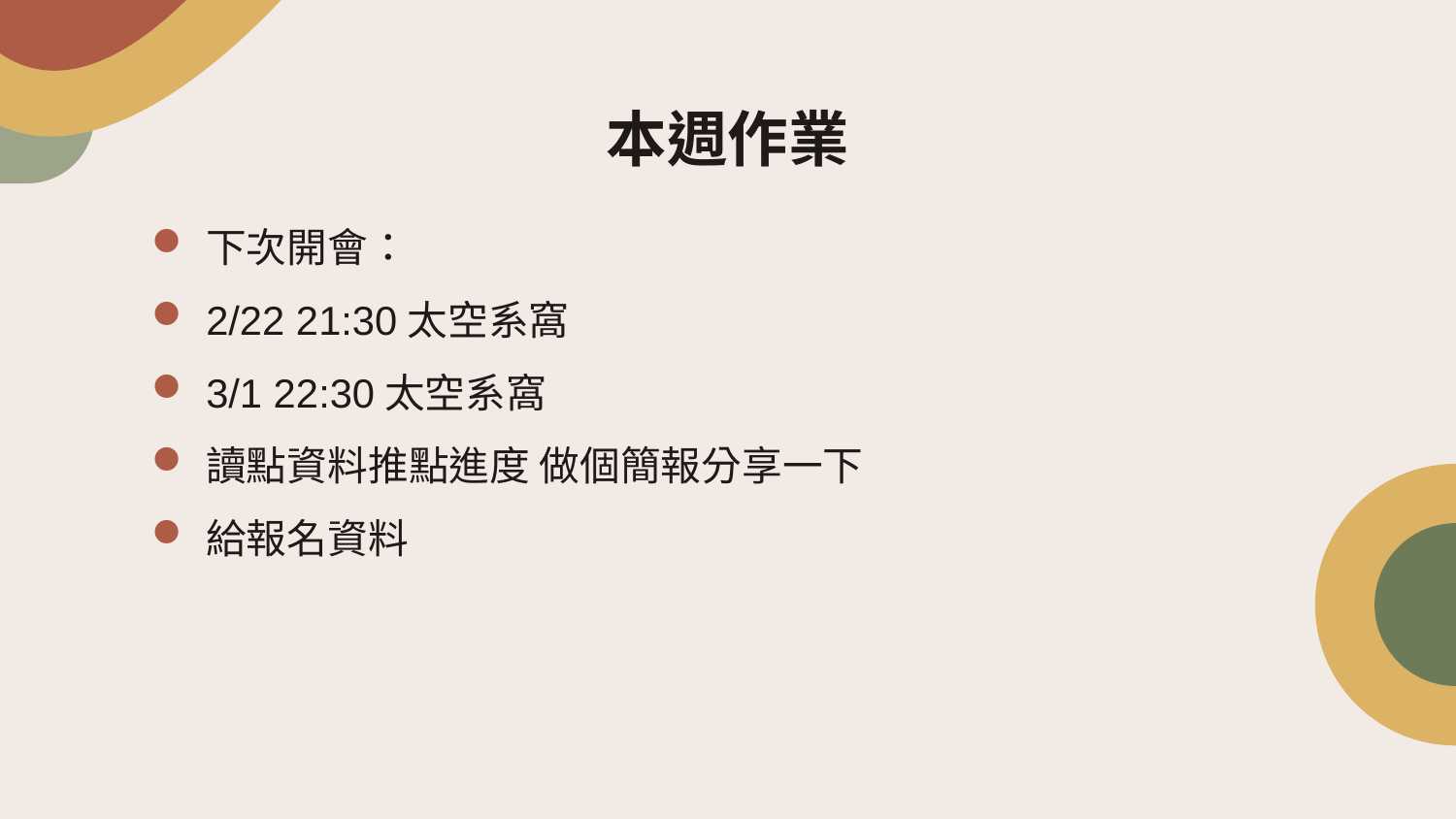

# 本週作業
下次開會：
2/22 21:30太空系窩
3/1 22:30太空系窩
讀點資料推點進度 做個簡報分享一下
給報名資料